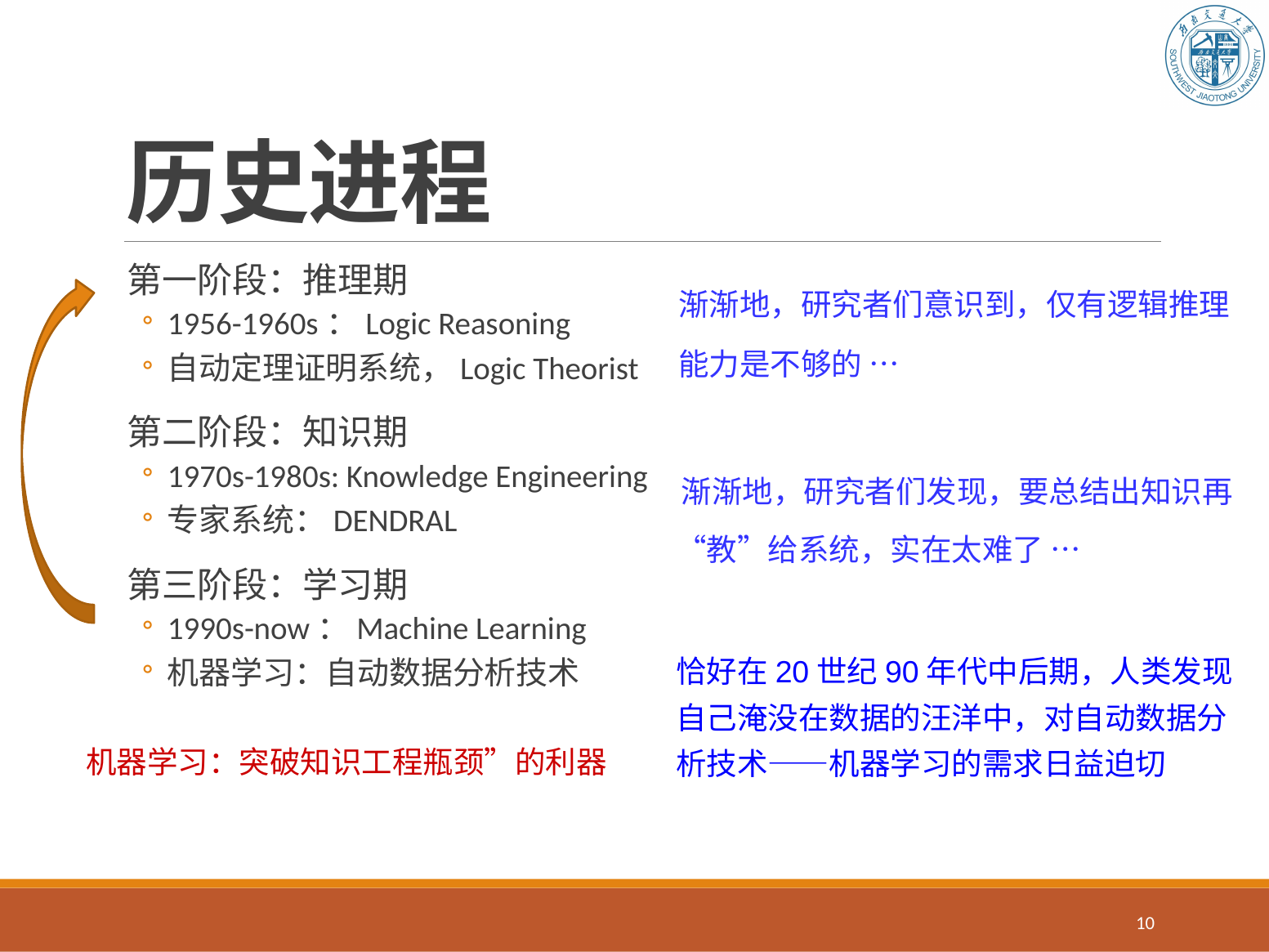

# 历史进程
第一阶段：推理期
1956-1960s：Logic Reasoning
自动定理证明系统，Logic Theorist
第二阶段：知识期
1970s-1980s: Knowledge Engineering
专家系统：DENDRAL
第三阶段：学习期
1990s-now：Machine Learning
机器学习：自动数据分析技术
渐渐地，研究者们意识到，仅有逻辑推理能力是不够的 …

	渐渐地，研究者们发现，要总结出知识再“教”给系统，实在太难了 …
恰好在20世纪90年代中后期，人类发现自己淹没在数据的汪洋中，对自动数据分析技术——机器学习的需求日益迫切
机器学习：突破知识工程瓶颈”的利器
10